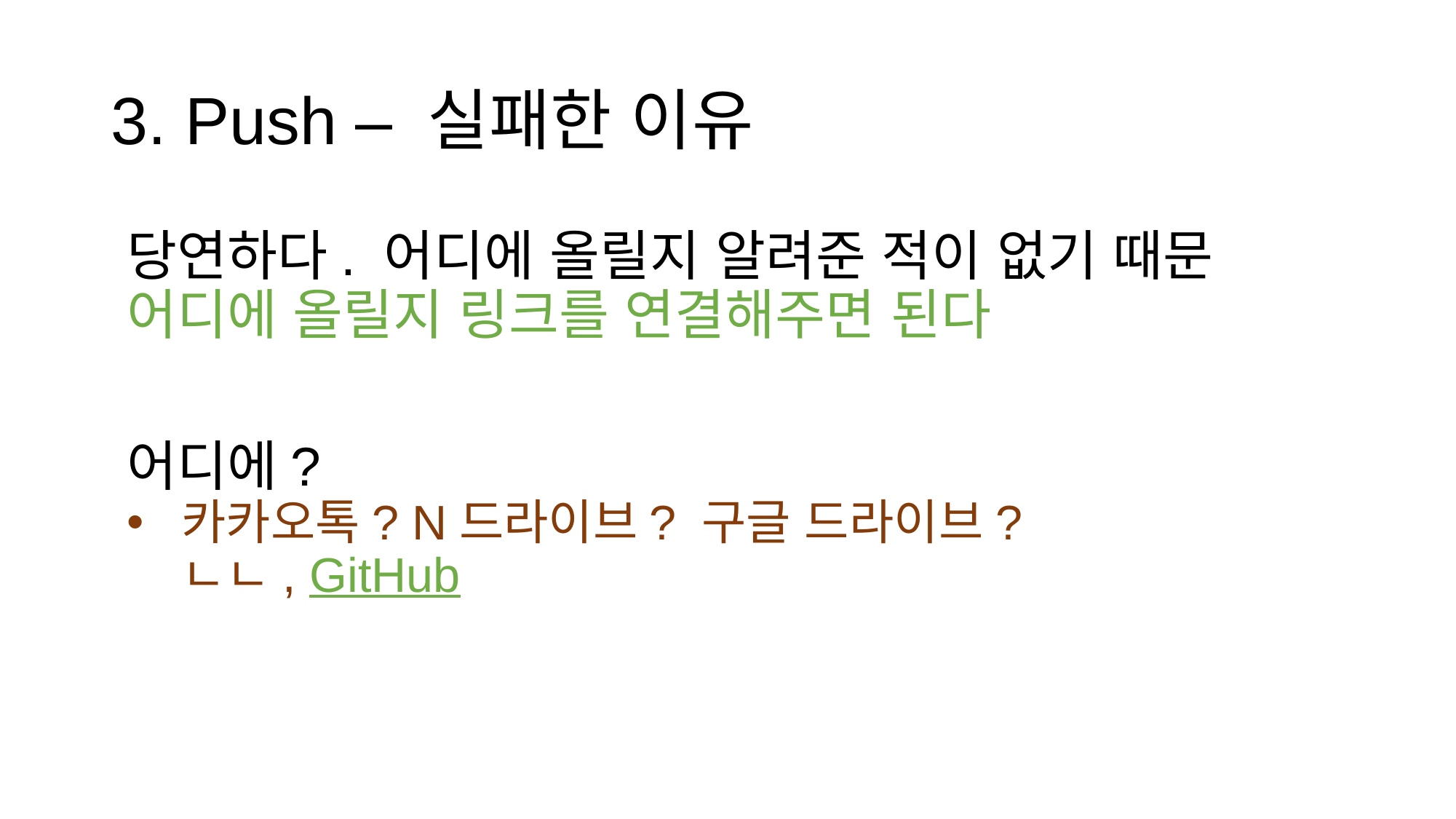

3. Push – 실패한 이유
# 당연하다. 어디에 올릴지 알려준 적이 없기 때문 어디에 올릴지 링크를 연결해주면 된다
어디에?
카카오톡? N드라이브? 구글 드라이브?
ㄴㄴ, GitHub